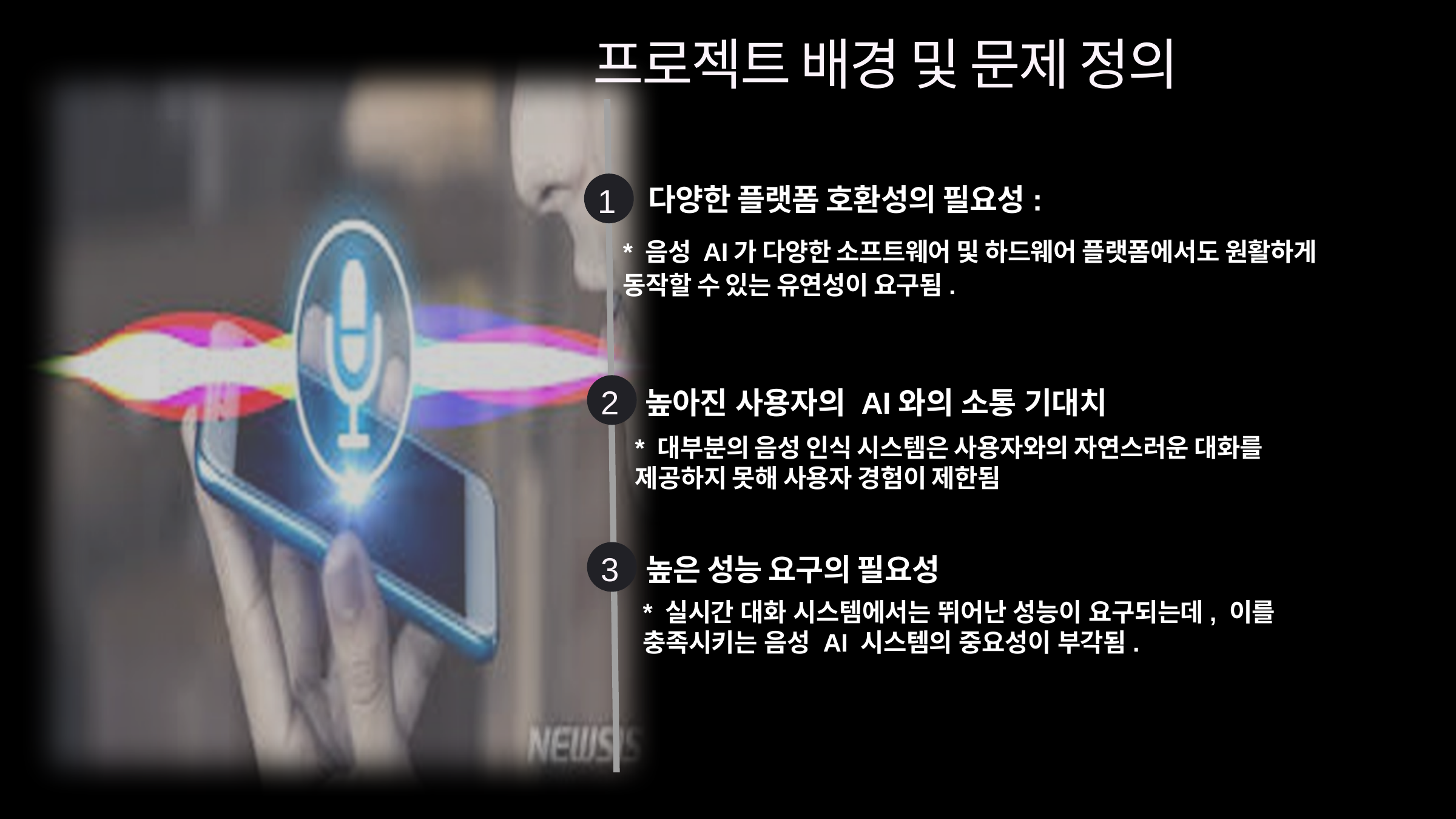

프로젝트 배경 및 문제 정의

1
다양한 플랫폼 호환성의 필요성:

* 음성 AI가 다양한 소프트웨어 및 하드웨어 플랫폼에서도 원활하게 동작할 수 있는 유연성이 요구됨.

2
높아진 사용자의 AI와의 소통 기대치
* 대부분의 음성 인식 시스템은 사용자와의 자연스러운 대화를 제공하지 못해 사용자 경험이 제한됨

3
높은 성능 요구의 필요성
* 실시간 대화 시스템에서는 뛰어난 성능이 요구되는데, 이를 충족시키는 음성 AI 시스템의 중요성이 부각됨.